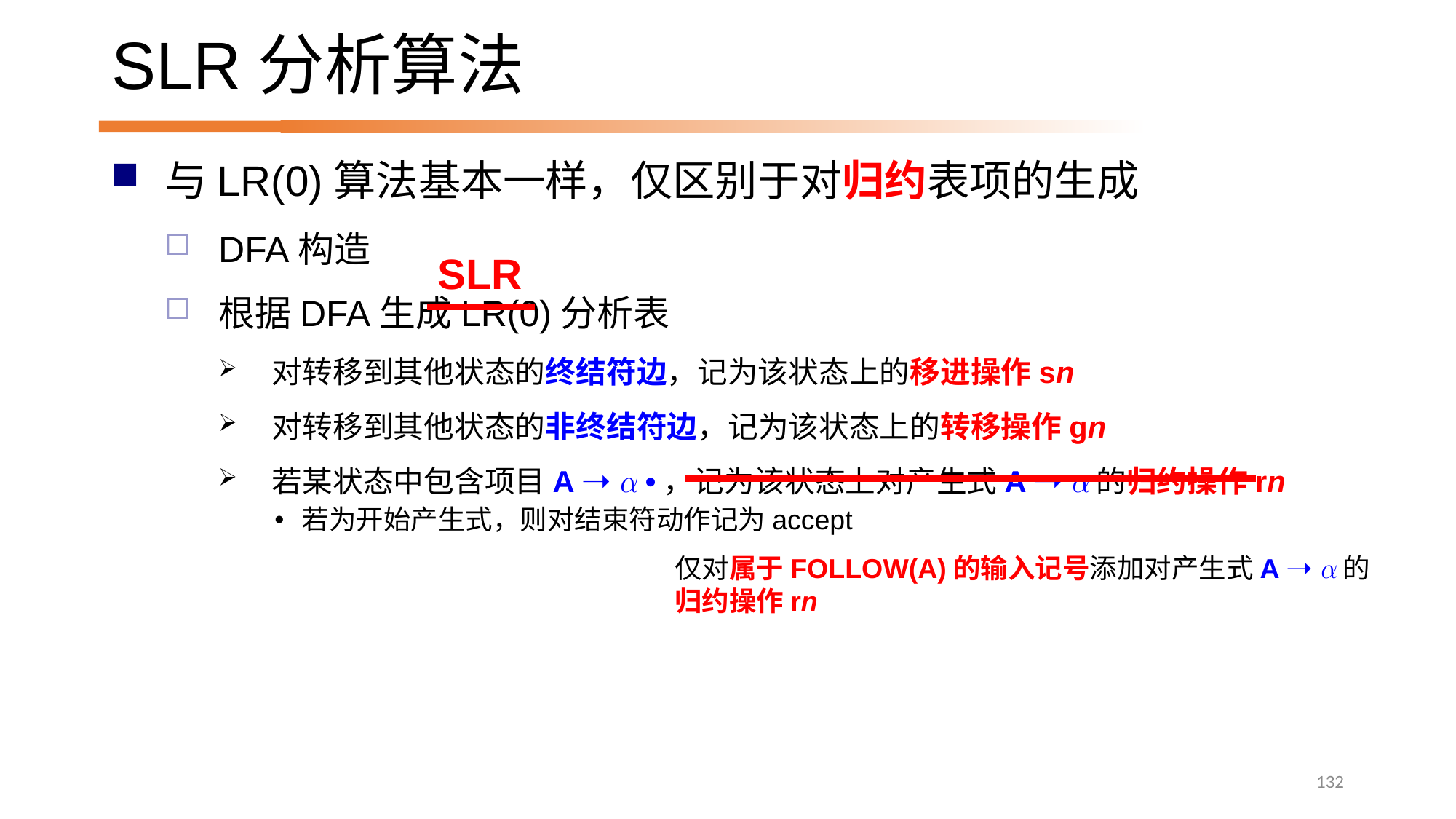

# SLR分析算法
与LR(0)算法基本一样，仅区别于对归约表项的生成
DFA构造
根据DFA生成LR(0)分析表
对转移到其他状态的终结符边，记为该状态上的移进操作sn
对转移到其他状态的非终结符边，记为该状态上的转移操作gn
若某状态中包含项目A ➝ 𝛼 •，记为该状态上对产生式A ➝ 𝛼的归约操作rn
若为开始产生式，则对结束符动作记为accept
SLR
仅对属于FOLLOW(A)的输入记号添加对产生式A ➝ 𝛼的归约操作rn
132